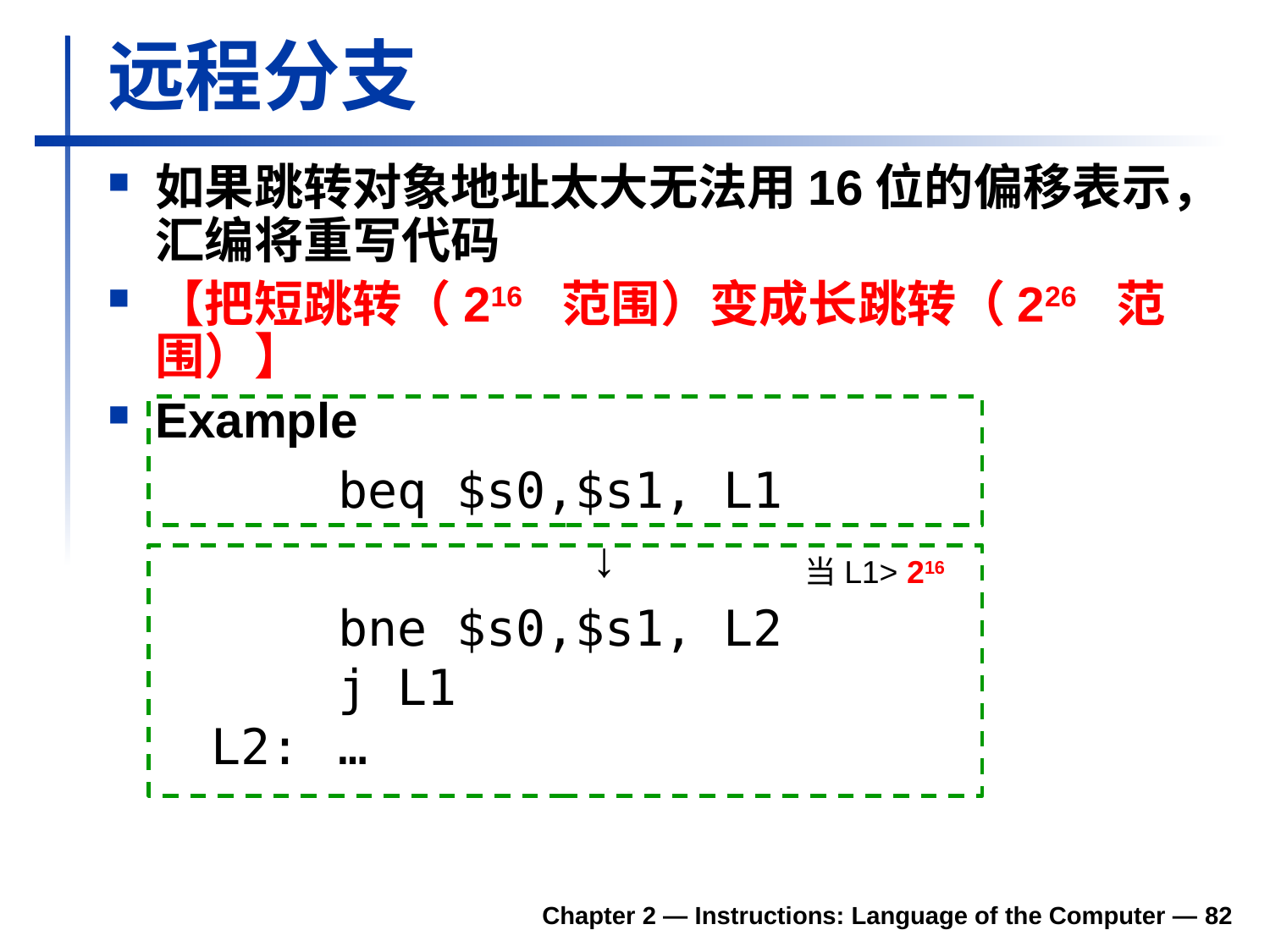

# 远程分支
如果跳转对象地址太大无法用16位的偏移表示，汇编将重写代码
【把短跳转（216  范围）变成长跳转（226  范围）】
Example
		beq $s0,$s1, L1
				↓
		bne $s0,$s1, L2
	j L1
L2:	…

当L1> 216
Chapter 2 — Instructions: Language of the Computer — 82